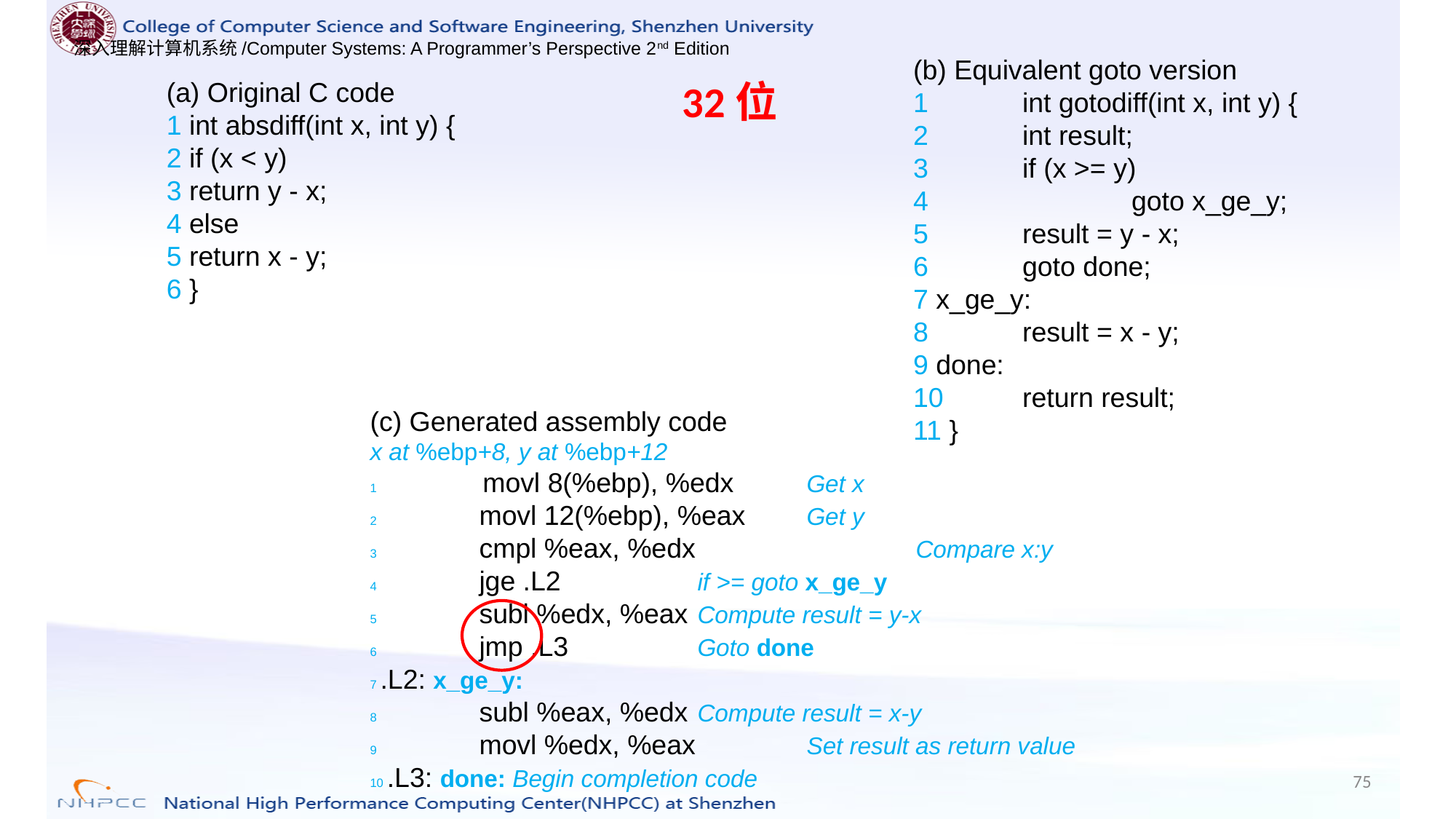

(b) Equivalent goto version
1 	int gotodiff(int x, int y) {
2 	int result;
3 	if (x >= y)
4 		goto x_ge_y;
5 	result = y - x;
6 	goto done;
7 x_ge_y:
8 	result = x - y;
9 done:
10 	return result;
11 }
(a) Original C code
1 int absdiff(int x, int y) {
2 if (x < y)
3 return y - x;
4 else
5 return x - y;
6 }
32位
(c) Generated assembly code
x at %ebp+8, y at %ebp+12
1	 movl 8(%ebp), %edx 	Get x
2 	movl 12(%ebp), %eax 	Get y
3 	cmpl %eax, %edx 		Compare x:y
4 	jge .L2 		if >= goto x_ge_y
5 	subl %edx, %eax 	Compute result = y-x
6 	jmp .L3 		Goto done
7 .L2: x_ge_y:
8 	subl %eax, %edx 	Compute result = x-y
9 	movl %edx, %eax 	Set result as return value
10 .L3: done: Begin completion code

75